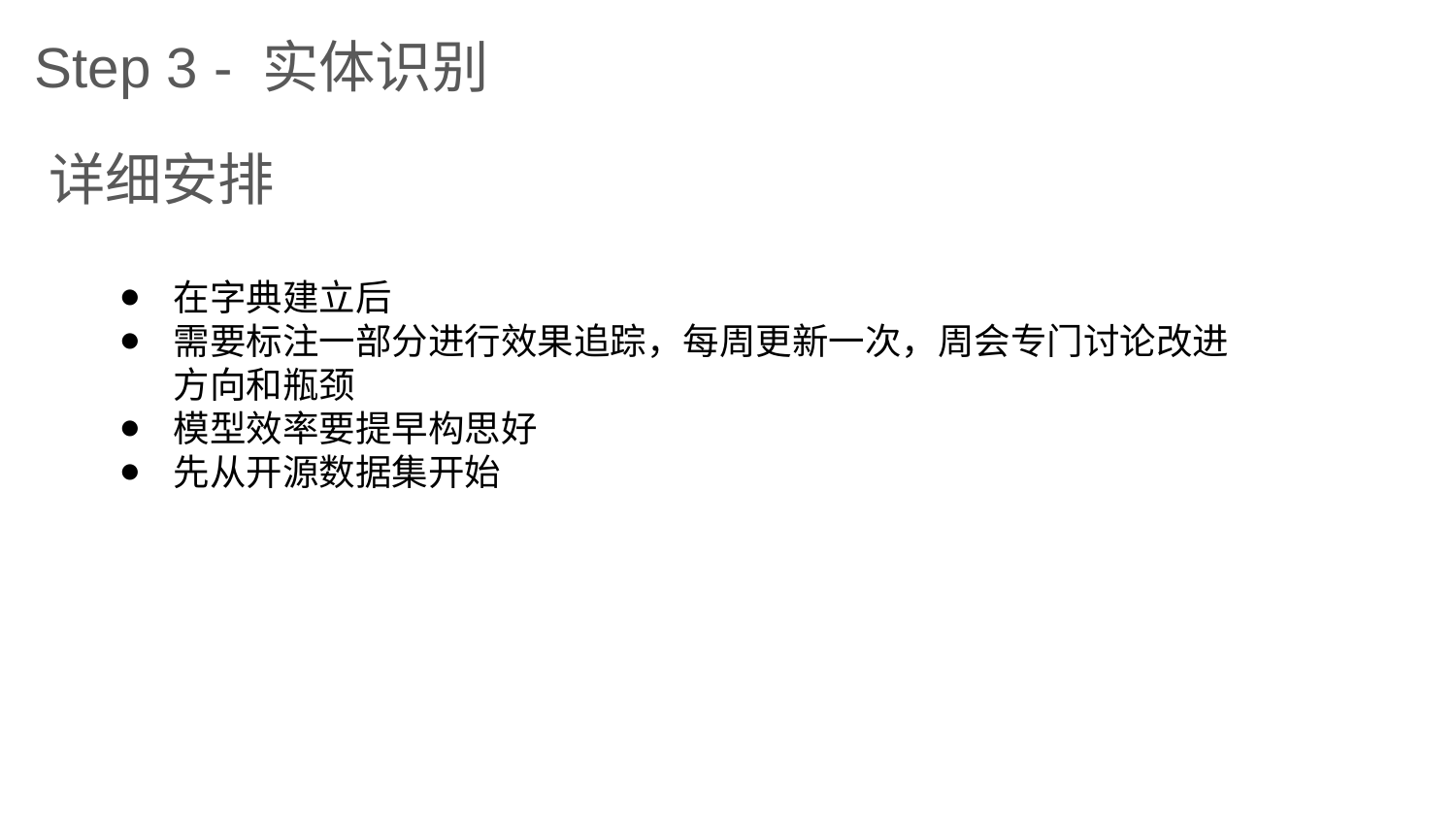

Step 3 - 实体识别
详细安排
在字典建立后
需要标注一部分进行效果追踪，每周更新一次，周会专门讨论改进方向和瓶颈
模型效率要提早构思好
先从开源数据集开始